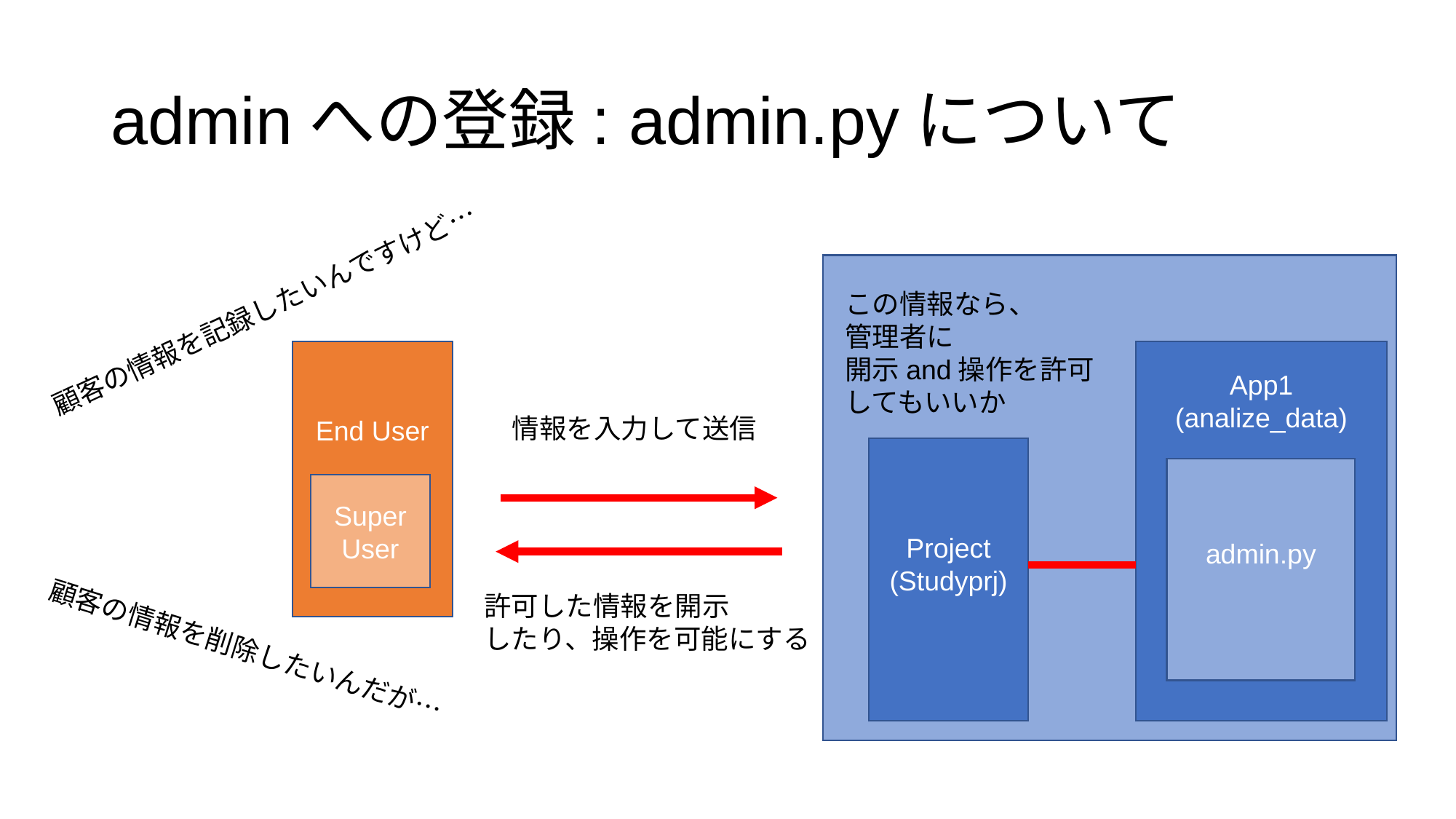

# adminへの登録: admin.pyについて

この情報なら、
管理者に
開示and操作を許可
してもいいか
顧客の情報を記録したいんですけど…
End User

App1
(analize_data)

情報を入力して送信
Project
(Studyprj)

admin.py

Super User
許可した情報を開示
したり、操作を可能にする
顧客の情報を削除したいんだが…